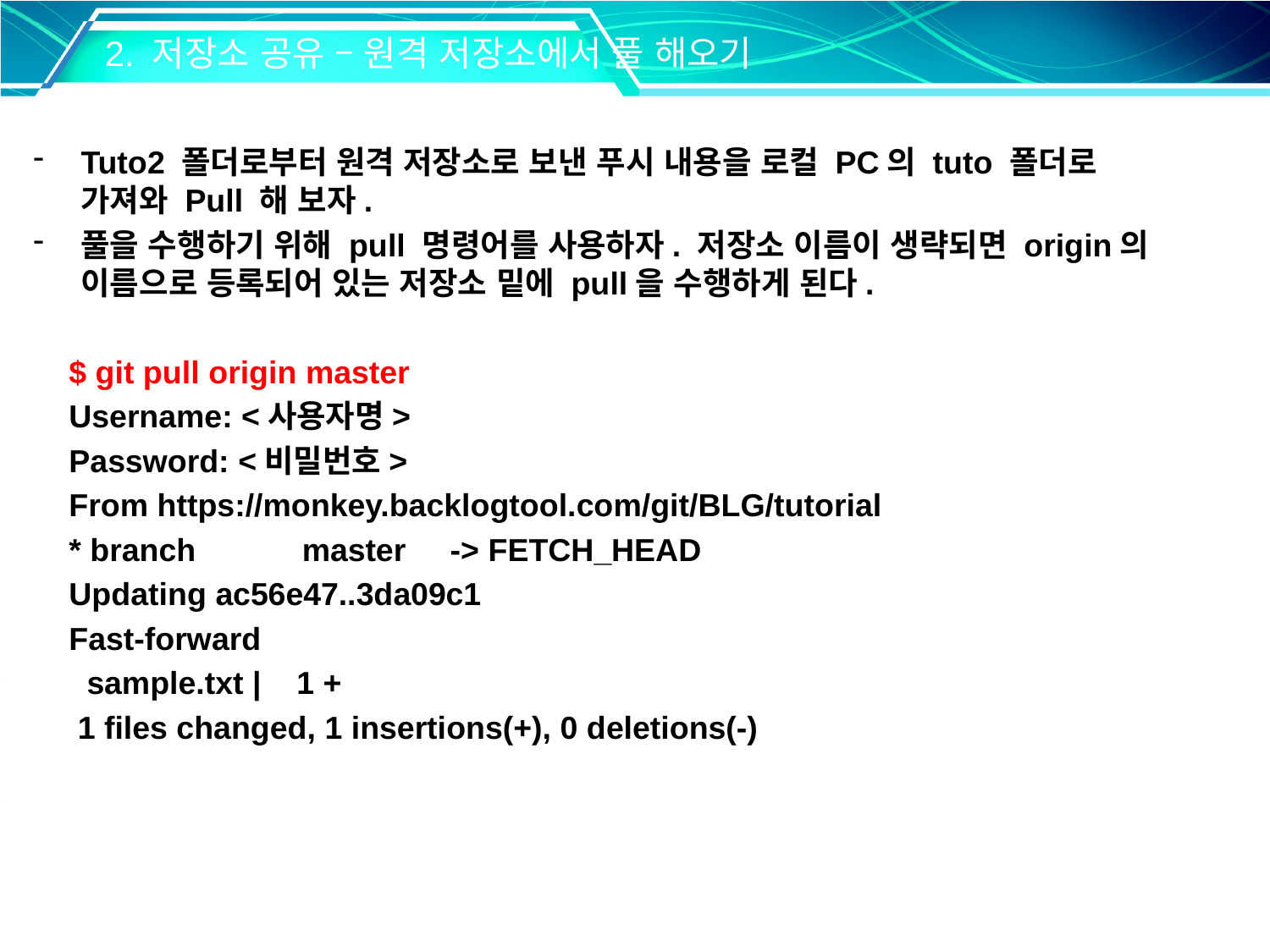

2. 저장소 공유 – 원격 저장소에서 풀 해오기
Tuto2 폴더로부터 원격 저장소로 보낸 푸시 내용을 로컬 PC의 tuto 폴더로 가져와 Pull 해 보자.
풀을 수행하기 위해 pull 명령어를 사용하자. 저장소 이름이 생략되면 origin의 이름으로 등록되어 있는 저장소 밑에 pull을 수행하게 된다.

    $ git pull origin master
    Username: <사용자명>
    Password: <비밀번호>
    From https://monkey.backlogtool.com/git/BLG/tutorial
    * branch            master     -> FETCH_HEAD
    Updating ac56e47..3da09c1
    Fast-forward
      sample.txt |    1 +
     1 files changed, 1 insertions(+), 0 deletions(-)